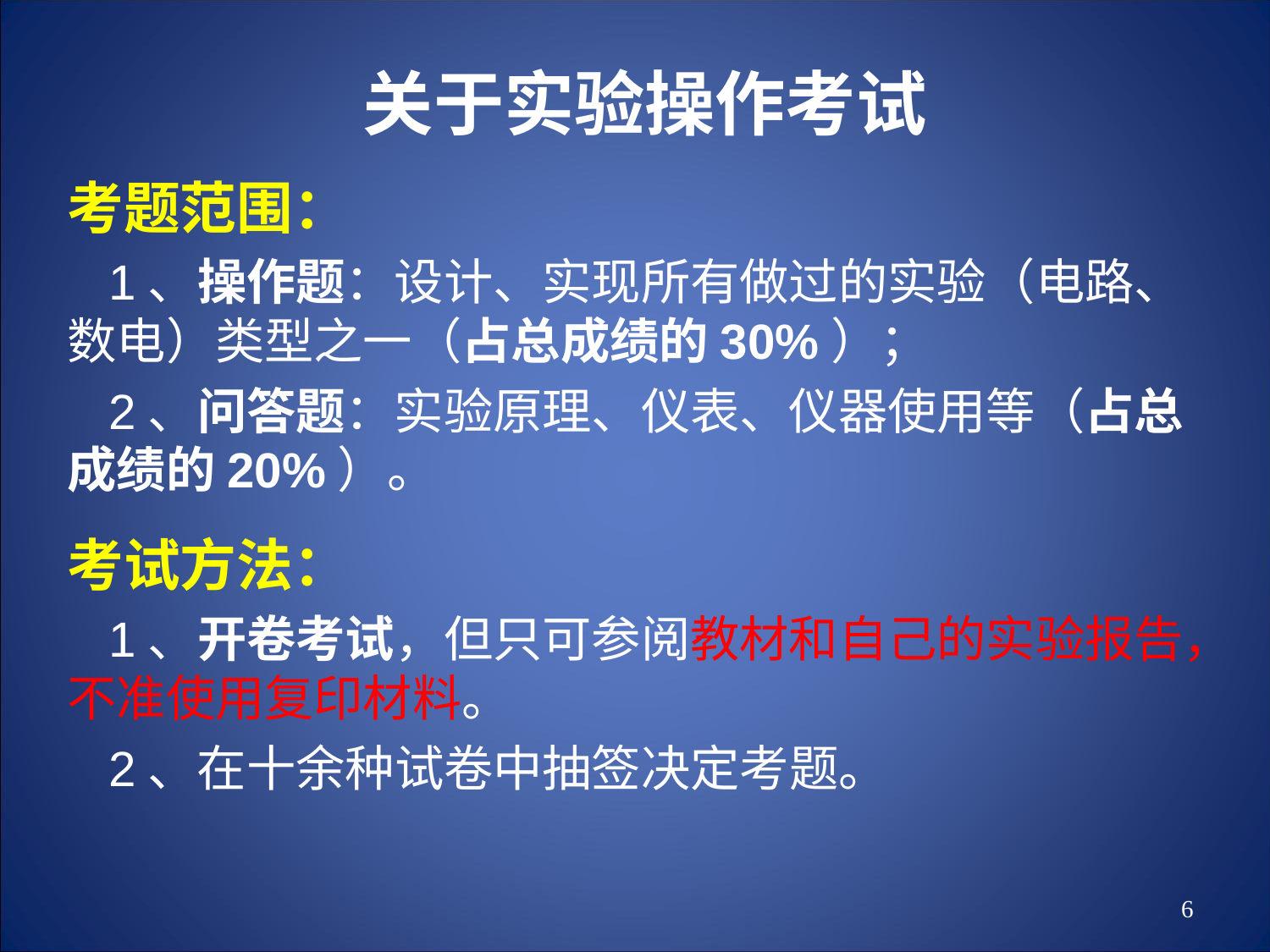

# 关于实验操作考试
考题范围：
   1、操作题：设计、实现所有做过的实验（电路、数电）类型之一（占总成绩的30%）；
   2、问答题：实验原理、仪表、仪器使用等（占总成绩的20%）。
考试方法：
   1、开卷考试，但只可参阅教材和自己的实验报告，不准使用复印材料。
   2、在十余种试卷中抽签决定考题。
6